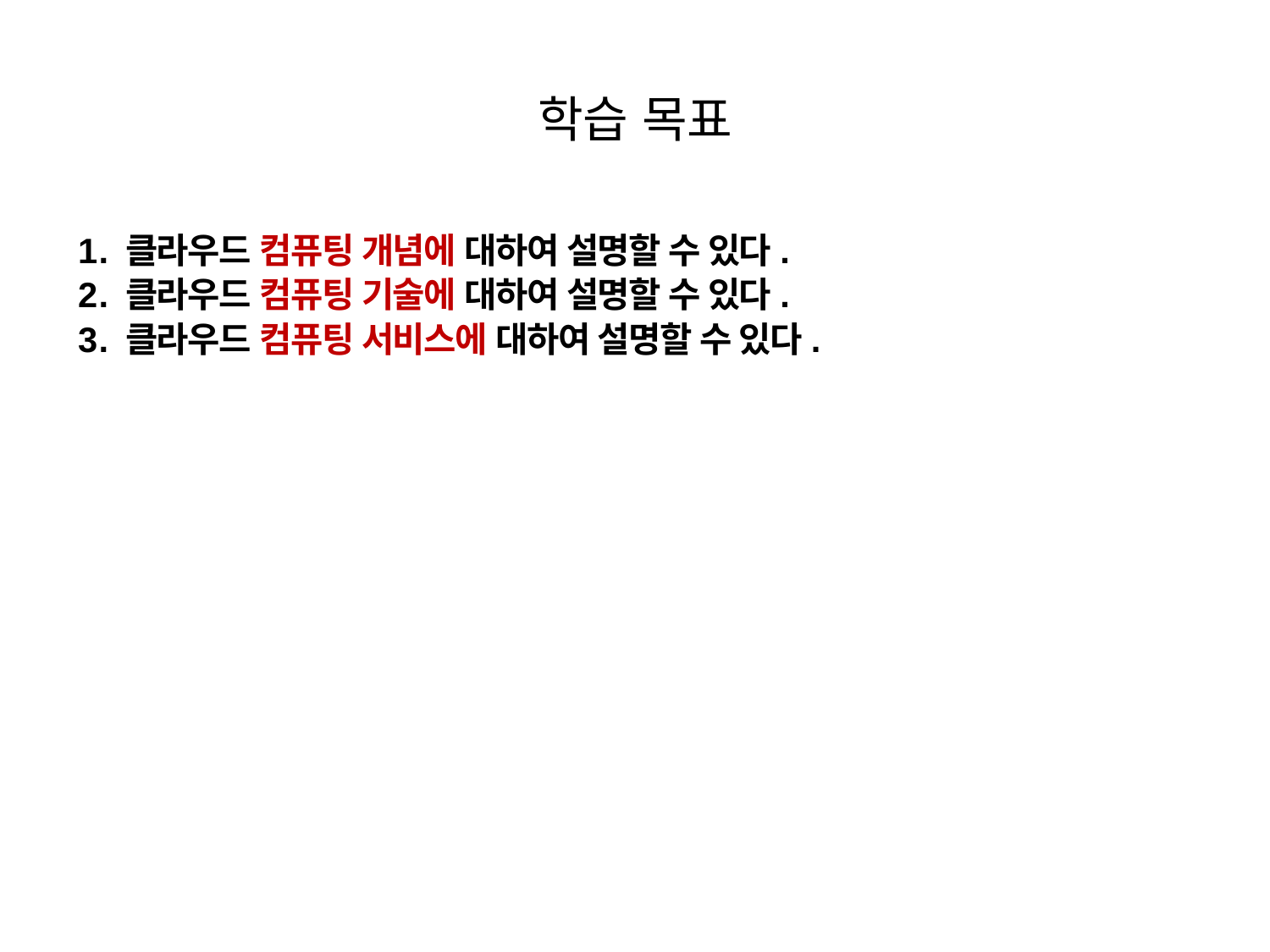

# 학습 목표
클라우드 컴퓨팅 개념에 대하여 설명할 수 있다.
클라우드 컴퓨팅 기술에 대하여 설명할 수 있다.
클라우드 컴퓨팅 서비스에 대하여 설명할 수 있다.